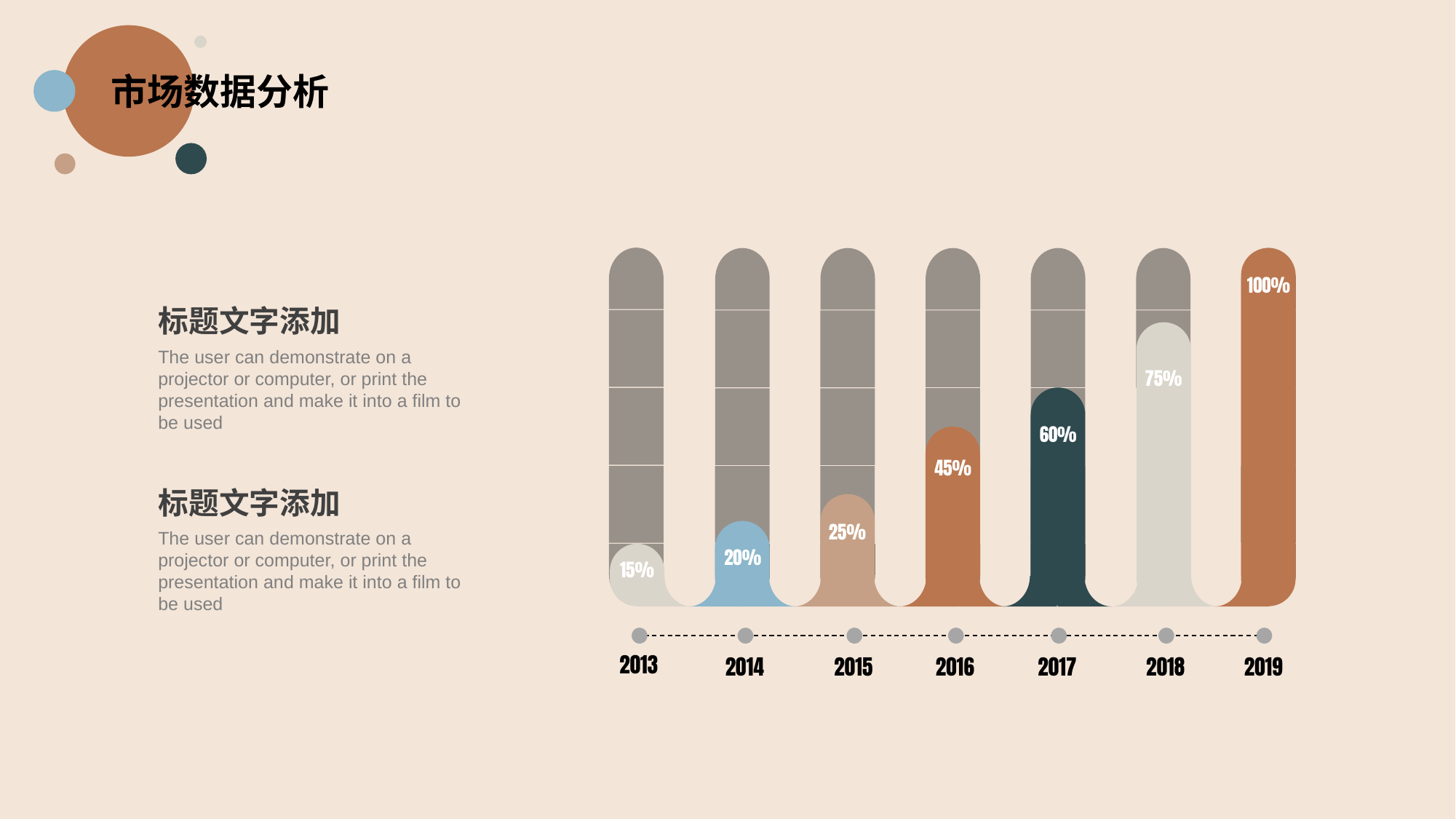

市场数据分析

100%
标题文字添加
The user can demonstrate on a projector or computer, or print the presentation and make it into a film to be used

75%

60%

45%

标题文字添加
The user can demonstrate on a projector or computer, or print the presentation and make it into a film to be used

25%

20%

15%

2013
2014
2015
2016
2017
2018
2019